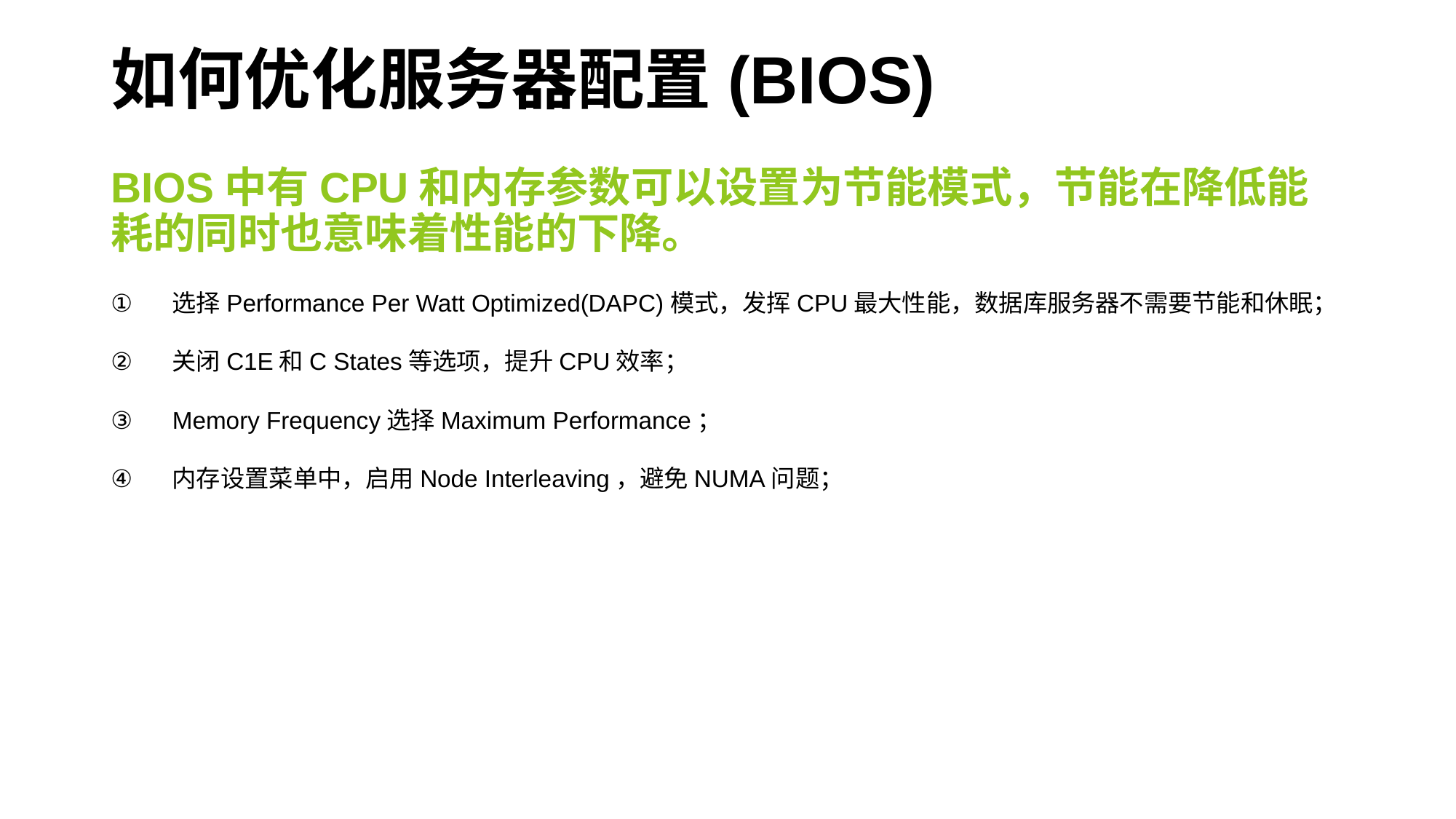

# 如何优化服务器配置(BIOS)
BIOS中有CPU和内存参数可以设置为节能模式，节能在降低能耗的同时也意味着性能的下降。
选择Performance Per Watt Optimized(DAPC)模式，发挥CPU最大性能，数据库服务器不需要节能和休眠；
关闭C1E和C States等选项，提升CPU效率；
Memory Frequency选择Maximum Performance；
内存设置菜单中，启用Node Interleaving，避免NUMA问题；